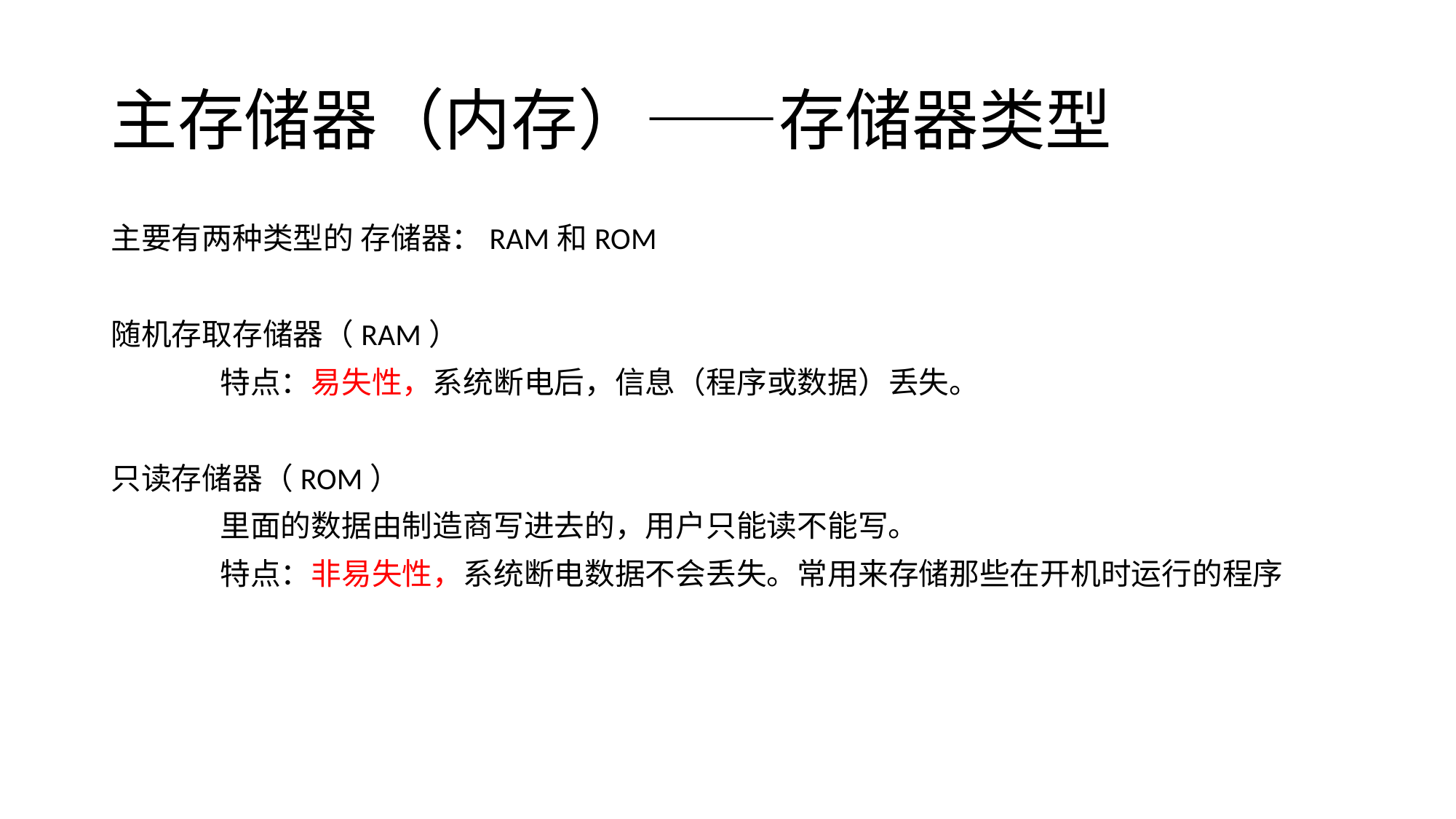

# 主存储器（内存）——存储器类型
主要有两种类型的 存储器：RAM和ROM

随机存取存储器（RAM）
	特点：易失性，系统断电后，信息（程序或数据）丢失。

只读存储器（ROM）
	里面的数据由制造商写进去的，用户只能读不能写。
	特点：非易失性，系统断电数据不会丢失。常用来存储那些在开机时运行的程序